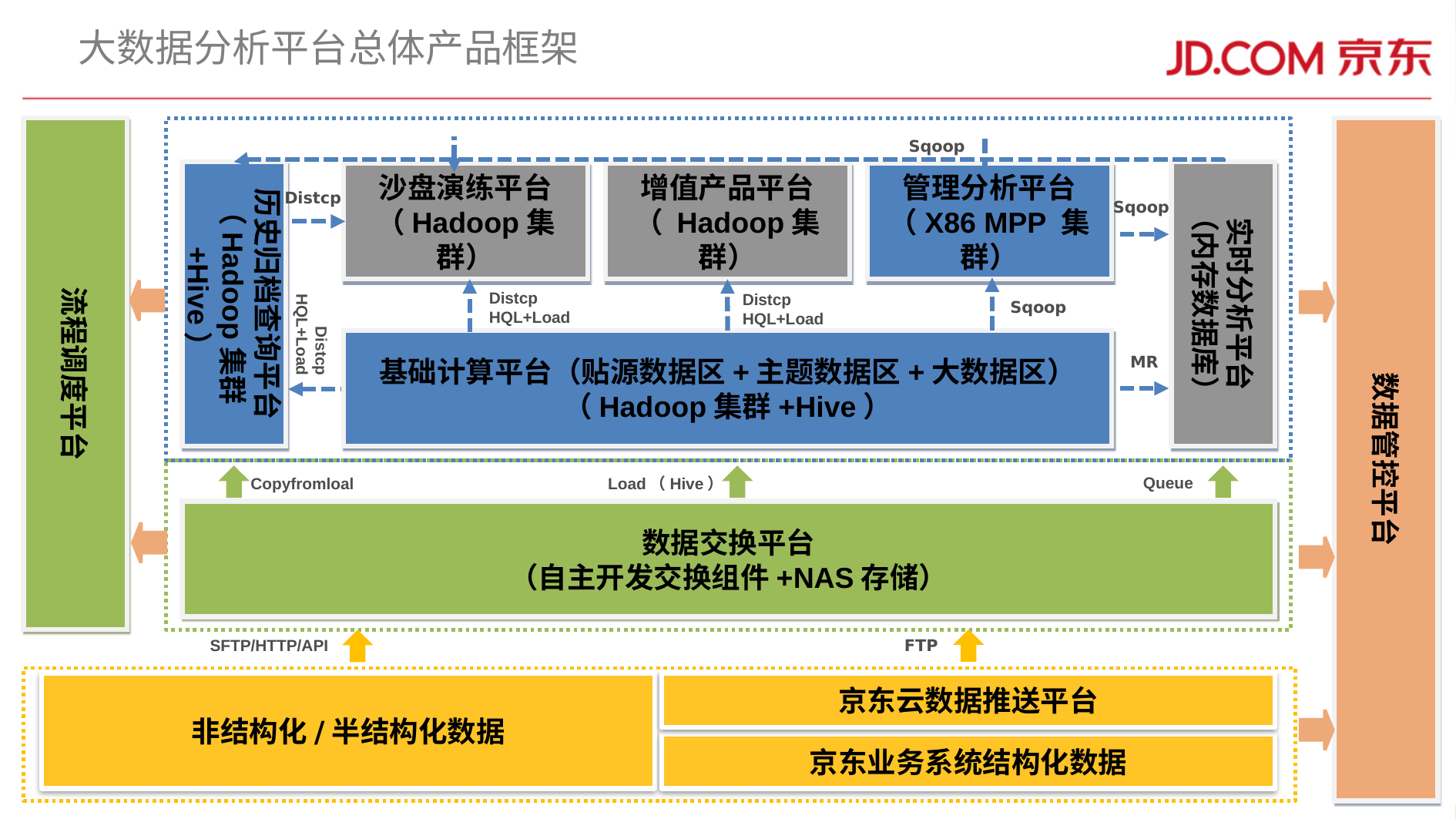

# 大数据分析平台总体产品框架
流程调度平台

数据管控平台
Sqoop
历史归档查询平台
（Hadoop集群+Hive）
实时分析平台
（内存数据库）
沙盘演练平台
（Hadoop集群）
增值产品平台
（ Hadoop集群）
管理分析平台
（X86 MPP 集群）
Distcp
Sqoop

Distcp
HQL+Load

Distcp
HQL+Load
Sqoop
Distcp
HQL+Load
基础计算平台（贴源数据区+主题数据区+大数据区）
（Hadoop集群+Hive）
MR

Queue
Load（Hive）
Copyfromloal
数据交换平台
（自主开发交换组件+NAS存储）

SFTP/HTTP/API
FTP

非结构化/半结构化数据
京东云数据推送平台

京东业务系统结构化数据